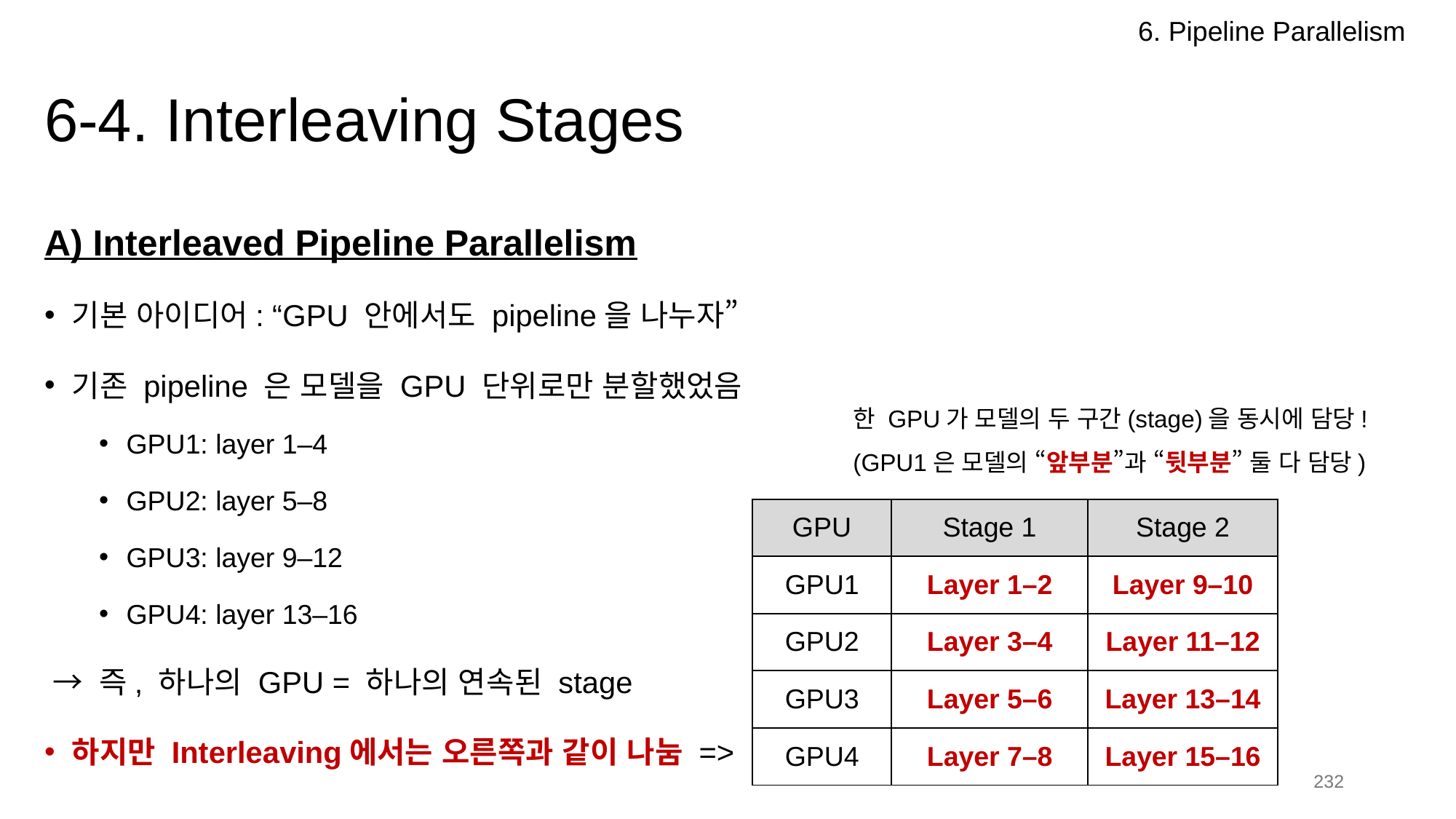

6. Pipeline Parallelism
# 6-4. Interleaving Stages
A) Interleaved Pipeline Parallelism
기본 아이디어: “GPU 안에서도 pipeline을 나누자”
기존 pipeline 은 모델을 GPU 단위로만 분할했었음
GPU1: layer 1–4
GPU2: layer 5–8
GPU3: layer 9–12
GPU4: layer 13–16
 → 즉, 하나의 GPU = 하나의 연속된 stage
하지만 Interleaving에서는 오른쪽과 같이 나눔 =>

한 GPU가 모델의 두 구간(stage)을 동시에 담당!
(GPU1은 모델의 “앞부분”과 “뒷부분” 둘 다 담당)
| GPU | Stage 1 | Stage 2 |
| --- | --- | --- |
| GPU1 | Layer 1–2 | Layer 9–10 |
| GPU2 | Layer 3–4 | Layer 11–12 |
| GPU3 | Layer 5–6 | Layer 13–14 |
| GPU4 | Layer 7–8 | Layer 15–16 |
232